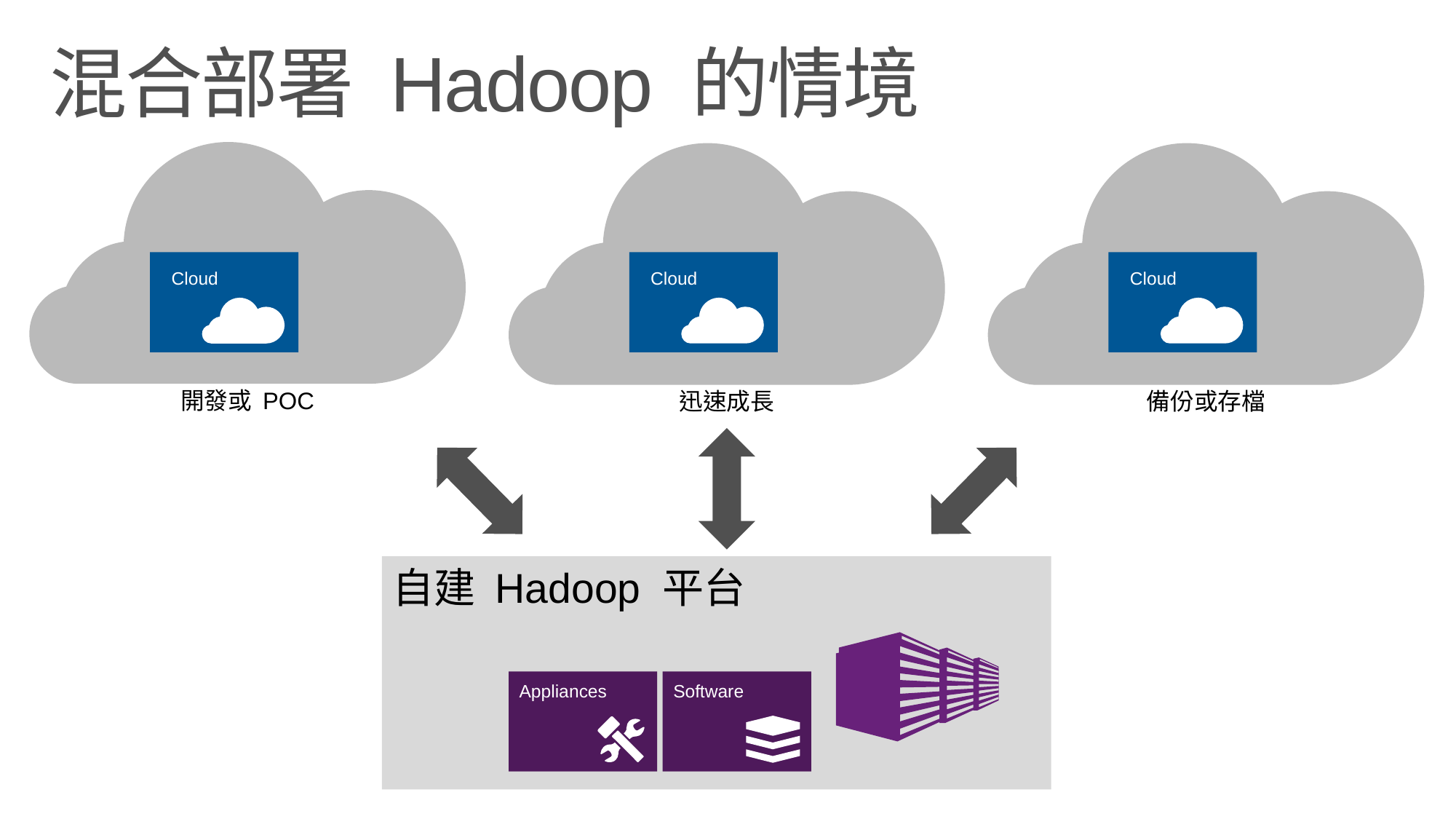

# 混合部署 Hadoop 的情境

Cloud

開發或 POC

Cloud

迅速成長

Cloud

備份或存檔
Cloud

自建 Hadoop 平台

Appliances

Software